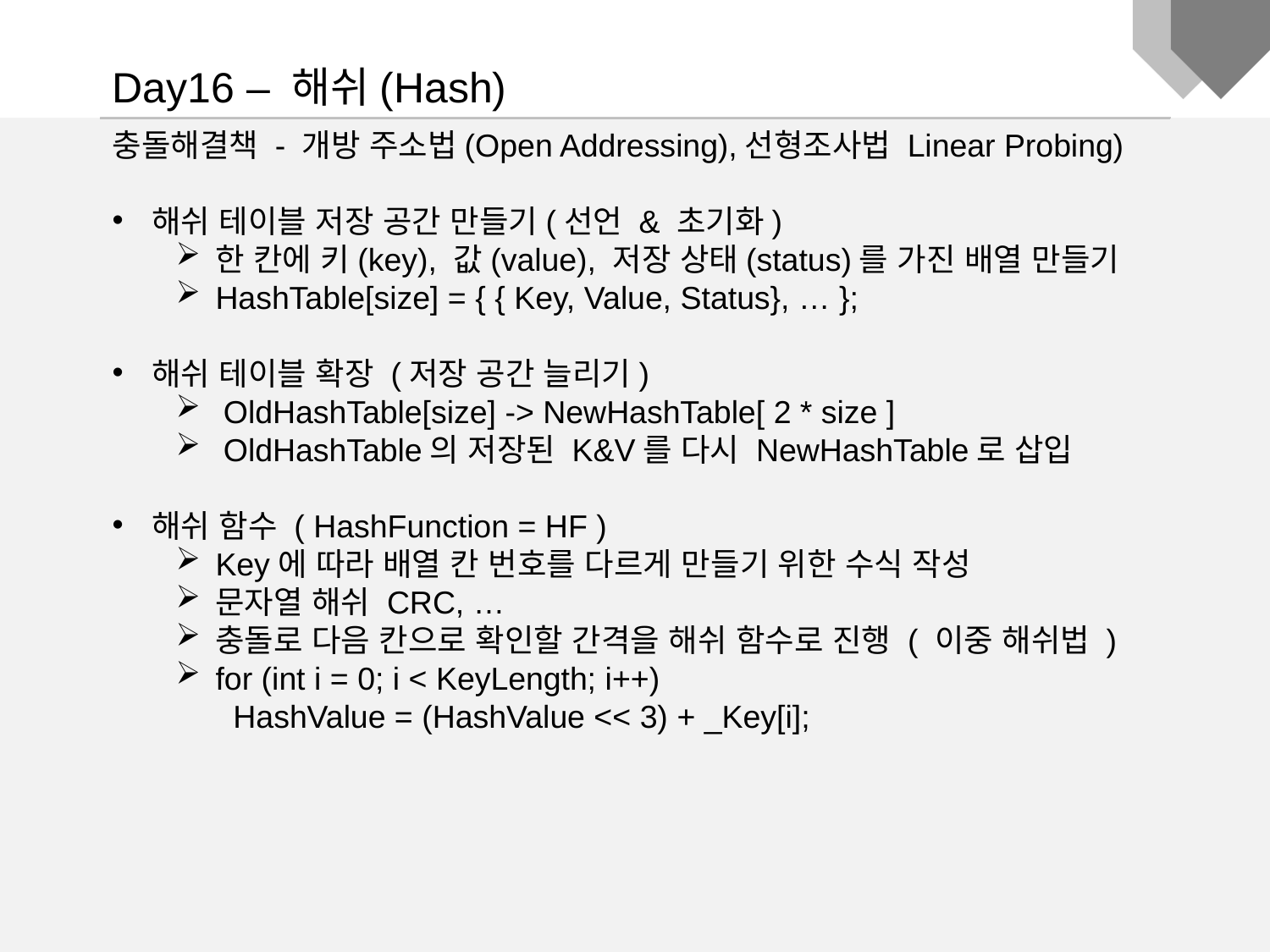

Day16 – 해쉬(Hash)
충돌해결책 - 개방 주소법(Open Addressing),선형조사법 Linear Probing)

해쉬 테이블 저장 공간 만들기(선언 & 초기화)
한 칸에 키(key), 값(value), 저장 상태(status)를 가진 배열 만들기
HashTable[size] = { { Key, Value, Status}, … };

해쉬 테이블 확장 (저장 공간 늘리기)
OldHashTable[size] -> NewHashTable[ 2 * size ]
OldHashTable의 저장된 K&V를 다시 NewHashTable로 삽입

해쉬 함수 ( HashFunction = HF )
Key에 따라 배열 칸 번호를 다르게 만들기 위한 수식 작성
문자열 해쉬 CRC, …
충돌로 다음 칸으로 확인할 간격을 해쉬 함수로 진행 ( 이중 해쉬법 )
for (int i = 0; i < KeyLength; i++)
  HashValue = (HashValue << 3) + _Key[i];